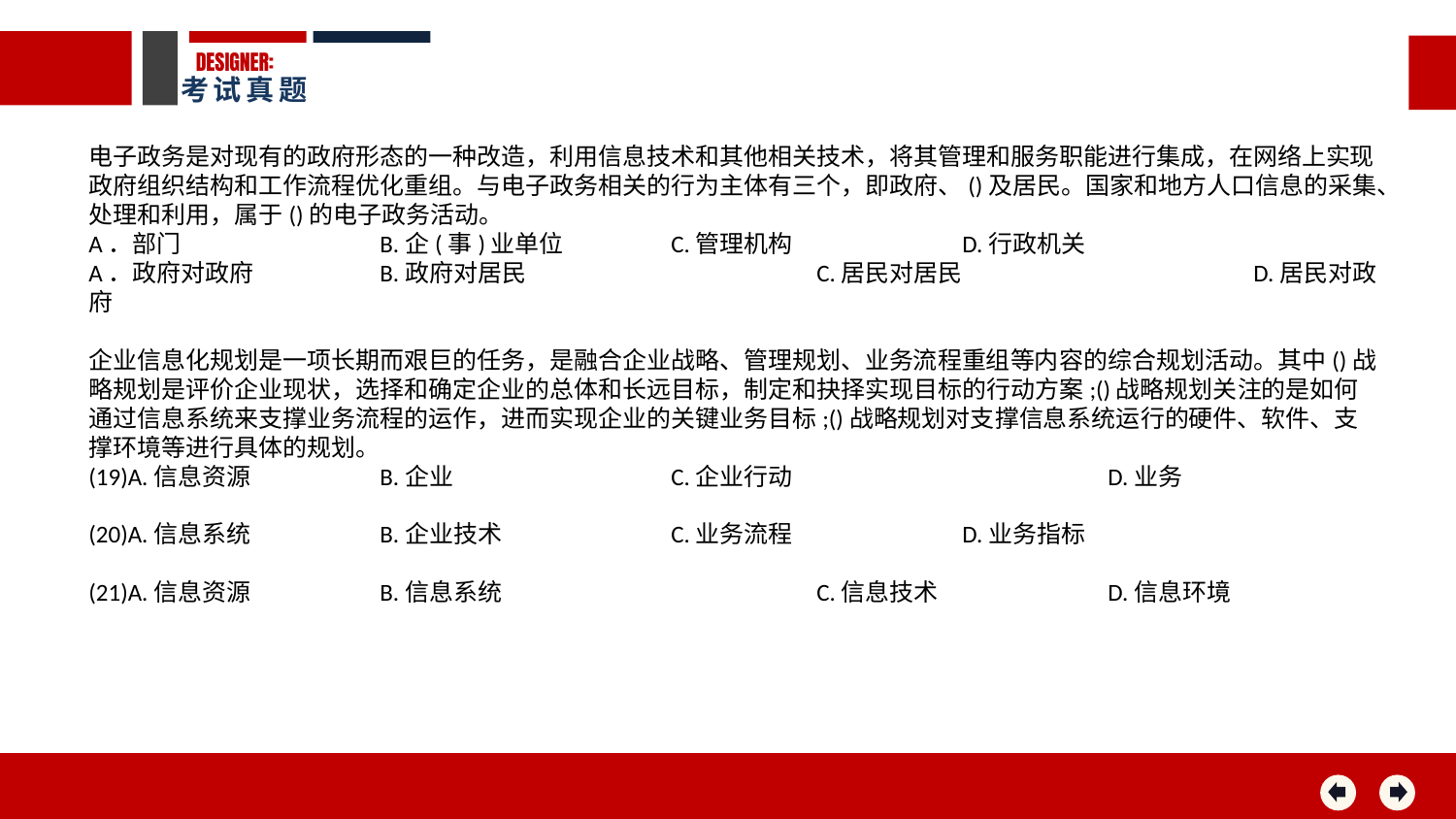

DESIGNER:
考试真题
电子政务是对现有的政府形态的一种改造，利用信息技术和其他相关技术，将其管理和服务职能进行集成，在网络上实现政府组织结构和工作流程优化重组。与电子政务相关的行为主体有三个，即政府、()及居民。国家和地方人口信息的采集、处理和利用，属于()的电子政务活动。
A．部门		B.企(事)业单位	C.管理机构		D.行政机关
A．政府对政府	B.政府对居民		C.居民对居民		D.居民对政府

企业信息化规划是一项长期而艰巨的任务，是融合企业战略、管理规划、业务流程重组等内容的综合规划活动。其中()战略规划是评价企业现状，选择和确定企业的总体和长远目标，制定和抉择实现目标的行动方案;()战略规划关注的是如何通过信息系统来支撑业务流程的运作，进而实现企业的关键业务目标;()战略规划对支撑信息系统运行的硬件、软件、支撑环境等进行具体的规划。
(19)A.信息资源    	B.企业    		C.企业行动     		D.业务

(20)A.信息系统    	B.企业技术  		C.业务流程 		D.业务指标

(21)A.信息资源     	B.信息系统     		C.信息技术    		D.信息环境